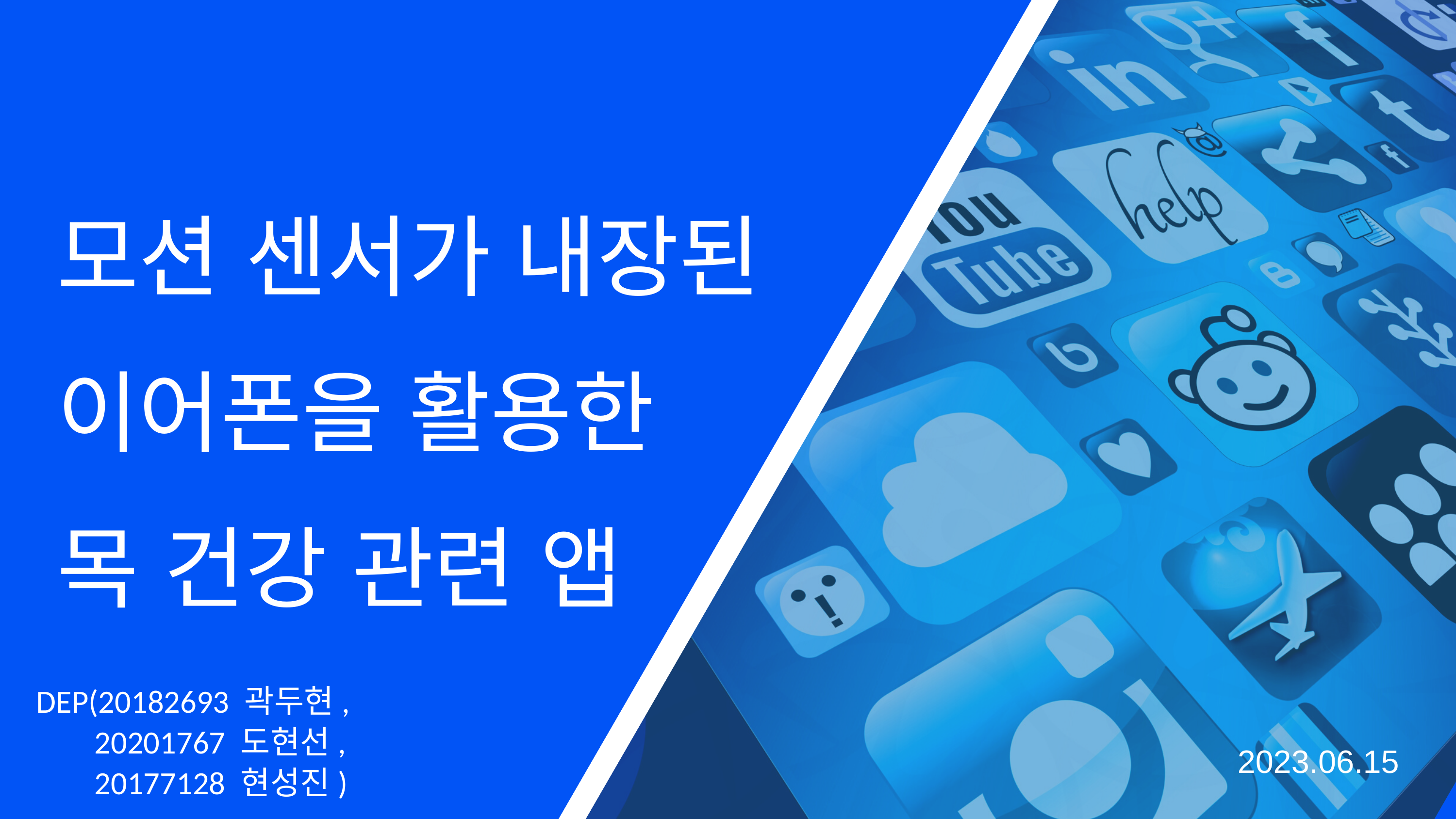

모션 센서가 내장된 이어폰을 활용한
목 건강 관련 앱

DEP(20182693 곽두현,
        20201767 도현선,
        20177128 현성진)
 2023.06.15